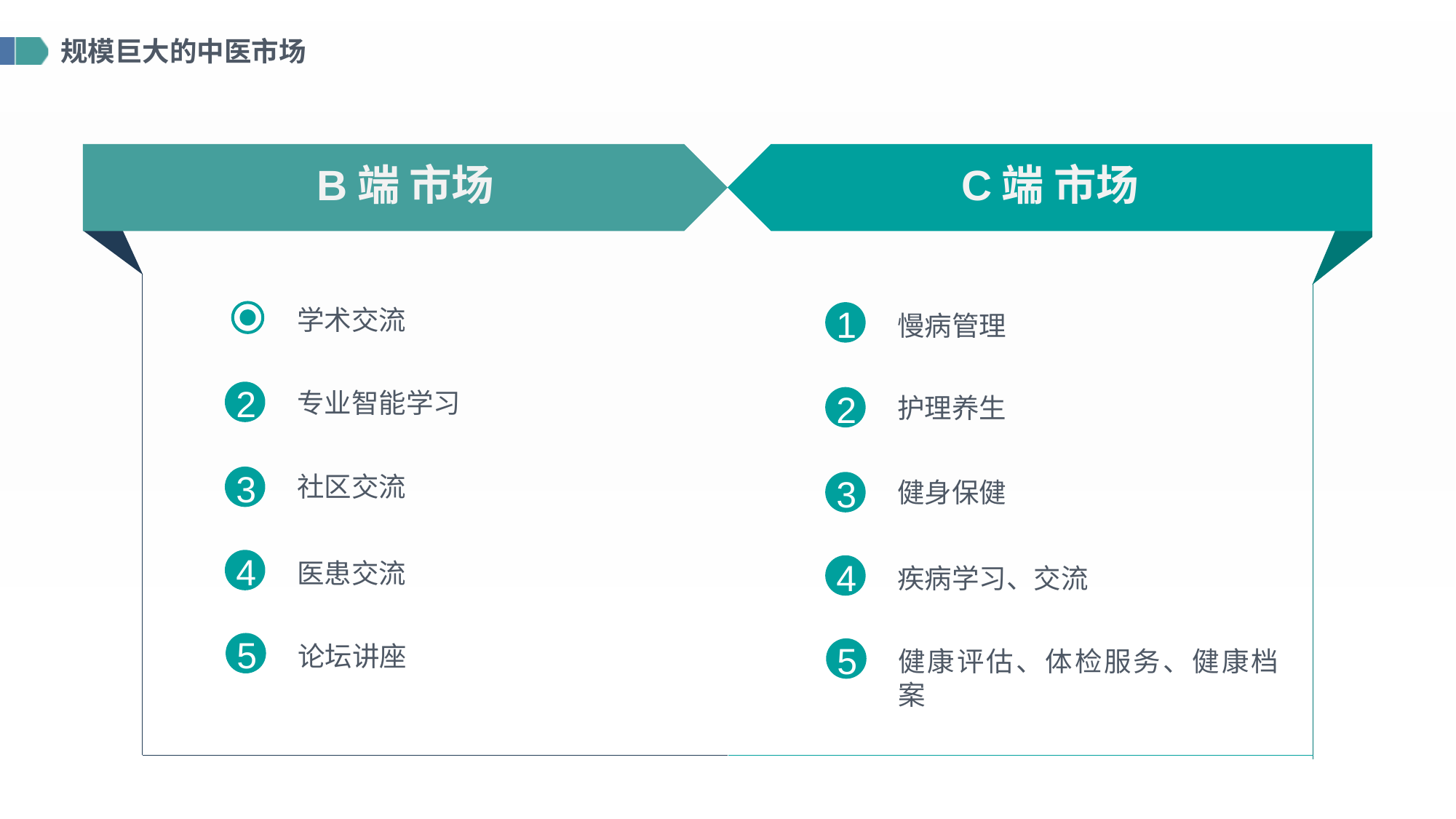

规模巨大的中医市场

B端 市场

C端 市场

1

学术交流
慢病管理
2

专业智能学习
2

护理养生
3

社区交流
3

健身保健
4

4

医患交流
疾病学习、交流
5

5

论坛讲座
健康评估、体检服务、健康档案